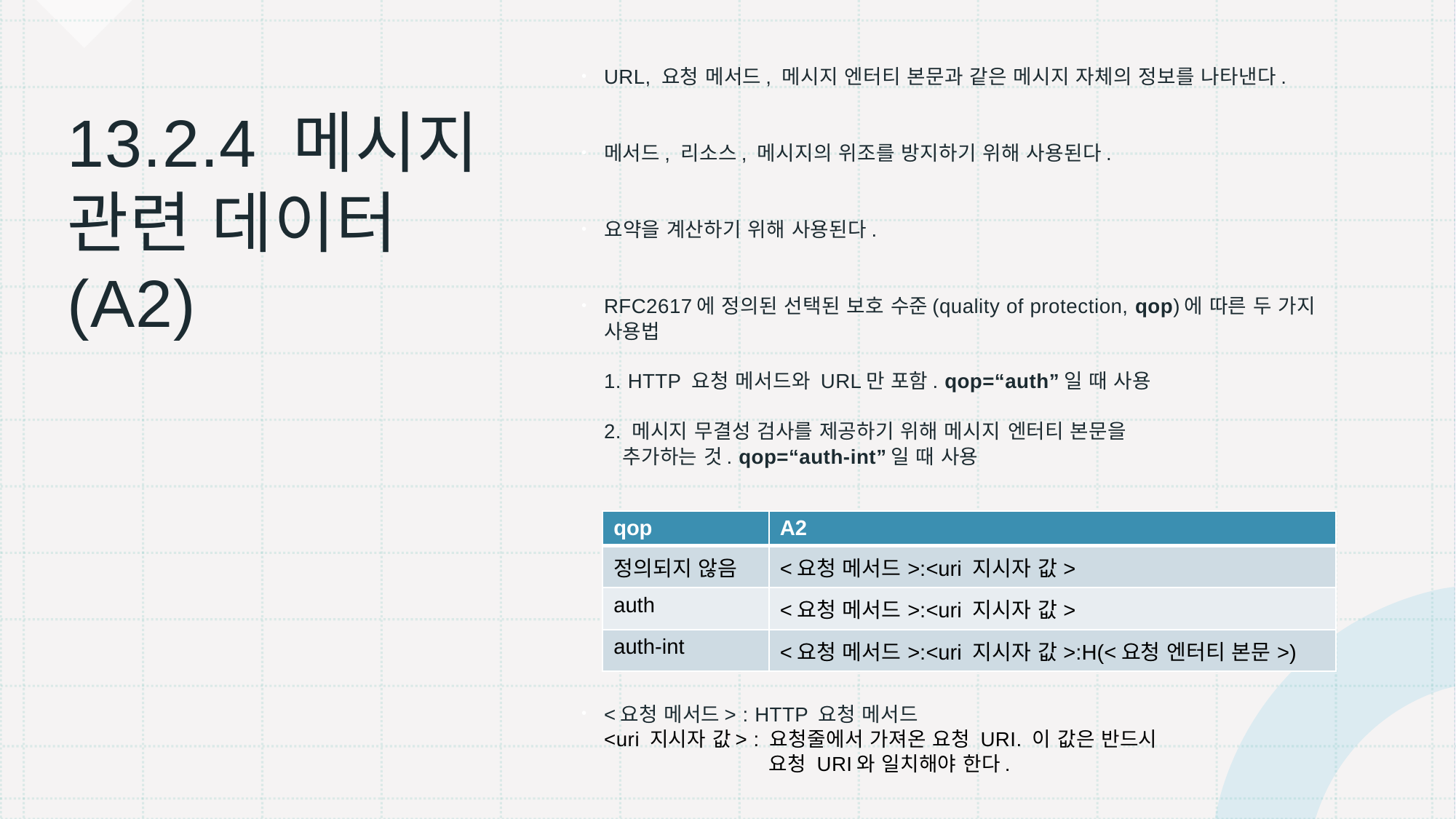

URL, 요청 메서드, 메시지 엔터티 본문과 같은 메시지 자체의 정보를 나타낸다.

메서드, 리소스, 메시지의 위조를 방지하기 위해 사용된다.

요약을 계산하기 위해 사용된다.

RFC2617에 정의된 선택된 보호 수준(quality of protection, qop)에 따른 두 가지 사용법
1. HTTP 요청 메서드와 URL만 포함. qop=“auth”일 때 사용
2. 메시지 무결성 검사를 제공하기 위해 메시지 엔터티 본문을
   추가하는 것. qop=“auth-int”일 때 사용

<요청 메서드> : HTTP 요청 메서드
<uri 지시자 값> : 요청줄에서 가져온 요청 URI. 이 값은 반드시
                           요청 URI와 일치해야 한다.
# 13.2.4 메시지 관련 데이터(A2)
| qop | A2 |
| --- | --- |
| 정의되지 않음 | <요청 메서드>:<uri 지시자 값> |
| auth | <요청 메서드>:<uri 지시자 값> |
| auth-int | <요청 메서드>:<uri 지시자 값>:H(<요청 엔터티 본문>) |